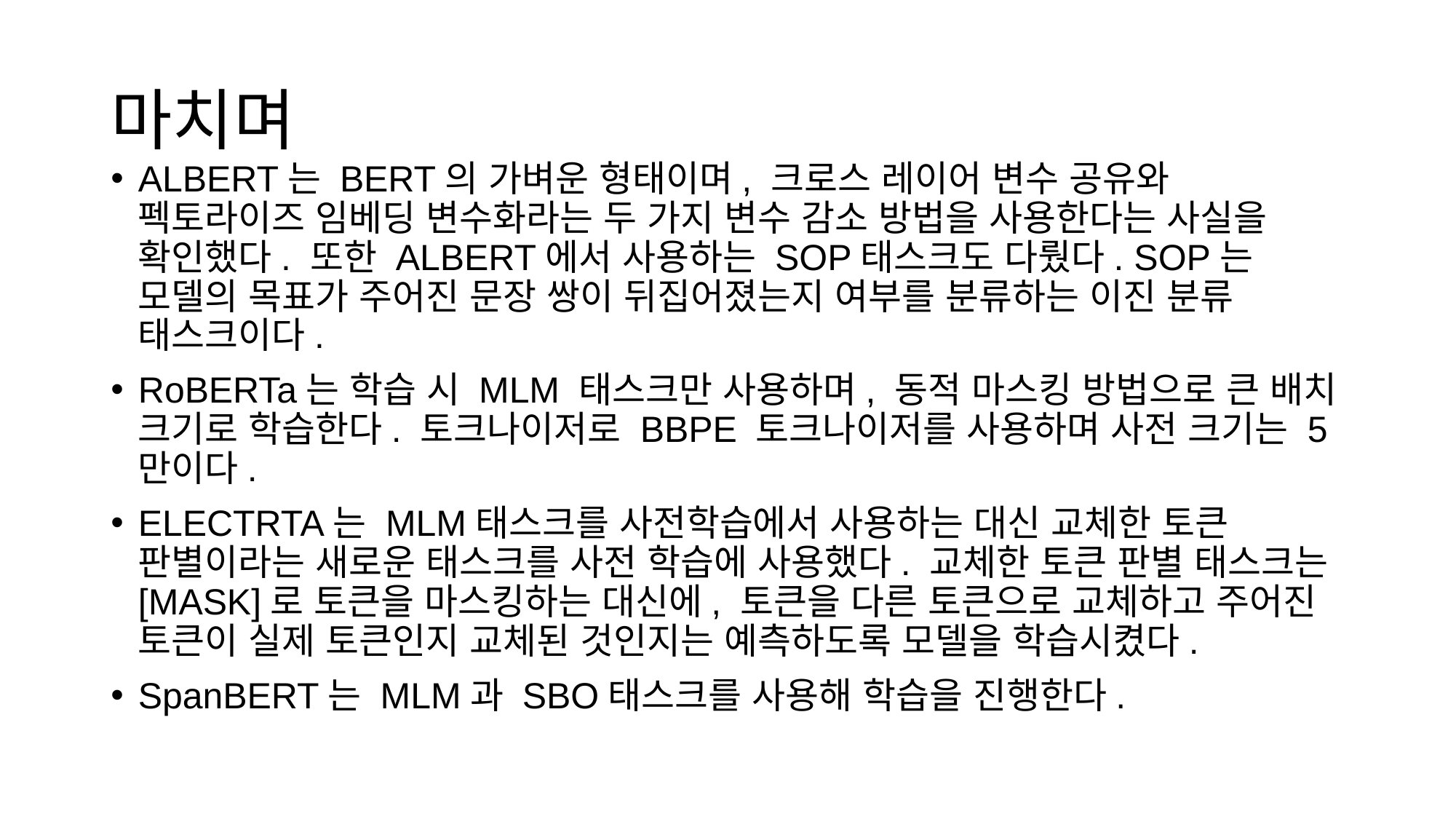

# 마치며
ALBERT는 BERT의 가벼운 형태이며, 크로스 레이어 변수 공유와 펙토라이즈 임베딩 변수화라는 두 가지 변수 감소 방법을 사용한다는 사실을 확인했다. 또한 ALBERT에서 사용하는 SOP태스크도 다뤘다. SOP는 모델의 목표가 주어진 문장 쌍이 뒤집어졌는지 여부를 분류하는 이진 분류 태스크이다.
RoBERTa는 학습 시 MLM 태스크만 사용하며, 동적 마스킹 방법으로 큰 배치 크기로 학습한다. 토크나이저로 BBPE 토크나이저를 사용하며 사전 크기는 5만이다.
ELECTRTA는 MLM태스크를 사전학습에서 사용하는 대신 교체한 토큰 판별이라는 새로운 태스크를 사전 학습에 사용했다. 교체한 토큰 판별 태스크는 [MASK]로 토큰을 마스킹하는 대신에, 토큰을 다른 토큰으로 교체하고 주어진 토큰이 실제 토큰인지 교체된 것인지는 예측하도록 모델을 학습시켰다.
SpanBERT는 MLM과 SBO태스크를 사용해 학습을 진행한다.